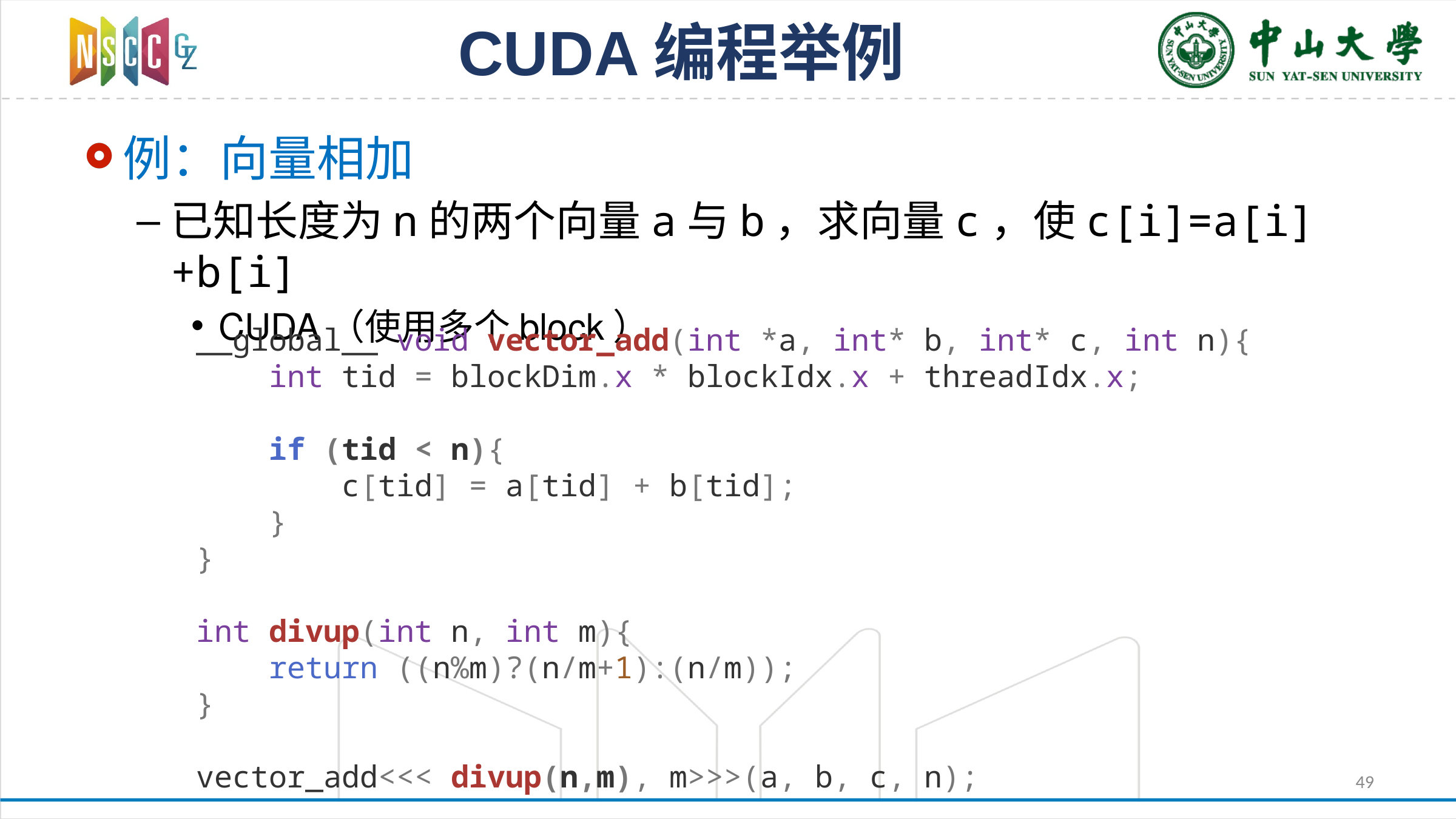

# CUDA编程举例
例：向量相加
已知长度为n的两个向量a与b，求向量c，使c[i]=a[i]+b[i]
CUDA（使用多个block）

__global__ void vector_add(int *a, int* b, int* c, int n){
    int tid = blockDim.x * blockIdx.x + threadIdx.x;

    if (tid < n){
        c[tid] = a[tid] + b[tid];
    }
}
int divup(int n, int m){
    return ((n%m)?(n/m+1):(n/m));
}
vector_add<<< divup(n,m), m>>>(a, b, c, n);
49